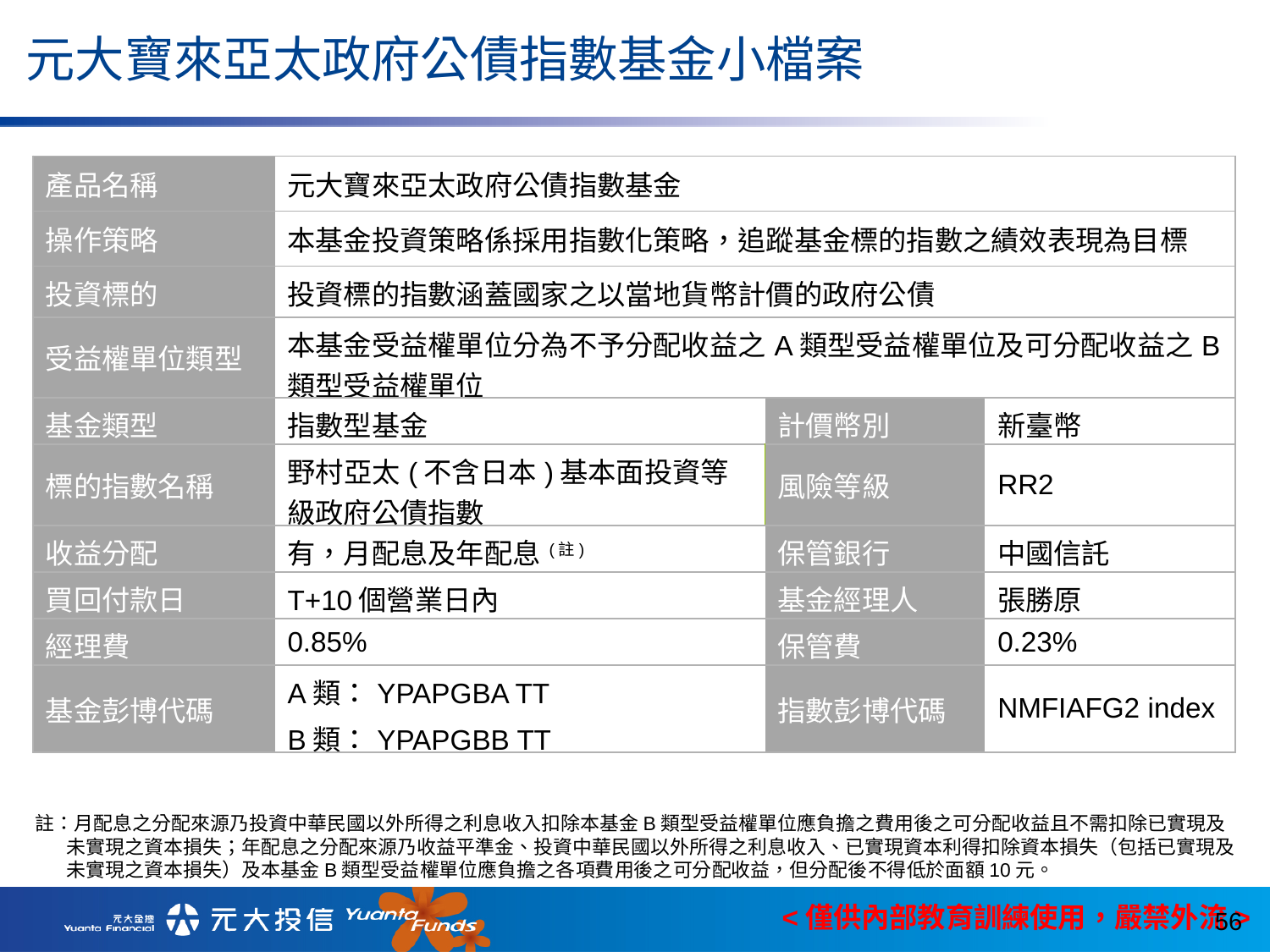

元大寶來亞太政府公債指數基金小檔案
| 產品名稱 | 元大寶來亞太政府公債指數基金 |  |  |
| --- | --- | --- | --- |
| 操作策略 | 本基金投資策略係採用指數化策略，追蹤基金標的指數之績效表現為目標 |  |  |
| 投資標的 | 投資標的指數涵蓋國家之以當地貨幣計價的政府公債 |  |  |
| 受益權單位類型 | 本基金受益權單位分為不予分配收益之A類型受益權單位及可分配收益之B類型受益權單位 |  |  |
| 基金類型 | 指數型基金 | 計價幣別 | 新臺幣 |
| 標的指數名稱 | 野村亞太(不含日本)基本面投資等級政府公債指數 | 風險等級 | RR2 |
| 收益分配 | 有，月配息及年配息(註) | 保管銀行 | 中國信託 |
| 買回付款日 | T+10個營業日內 | 基金經理人 | 張勝原 |
| 經理費 | 0.85% | 保管費 | 0.23% |
| 基金彭博代碼 | A類：YPAPGBA TT B類：YPAPGBB TT | 指數彭博代碼 | NMFIAFG2 index |
註：月配息之分配來源乃投資中華民國以外所得之利息收入扣除本基金B類型受益權單位應負擔之費用後之可分配收益且不需扣除已實現及未實現之資本損失；年配息之分配來源乃收益平準金、投資中華民國以外所得之利息收入、已實現資本利得扣除資本損失（包括已實現及未實現之資本損失）及本基金B類型受益權單位應負擔之各項費用後之可分配收益，但分配後不得低於面額10元。
56